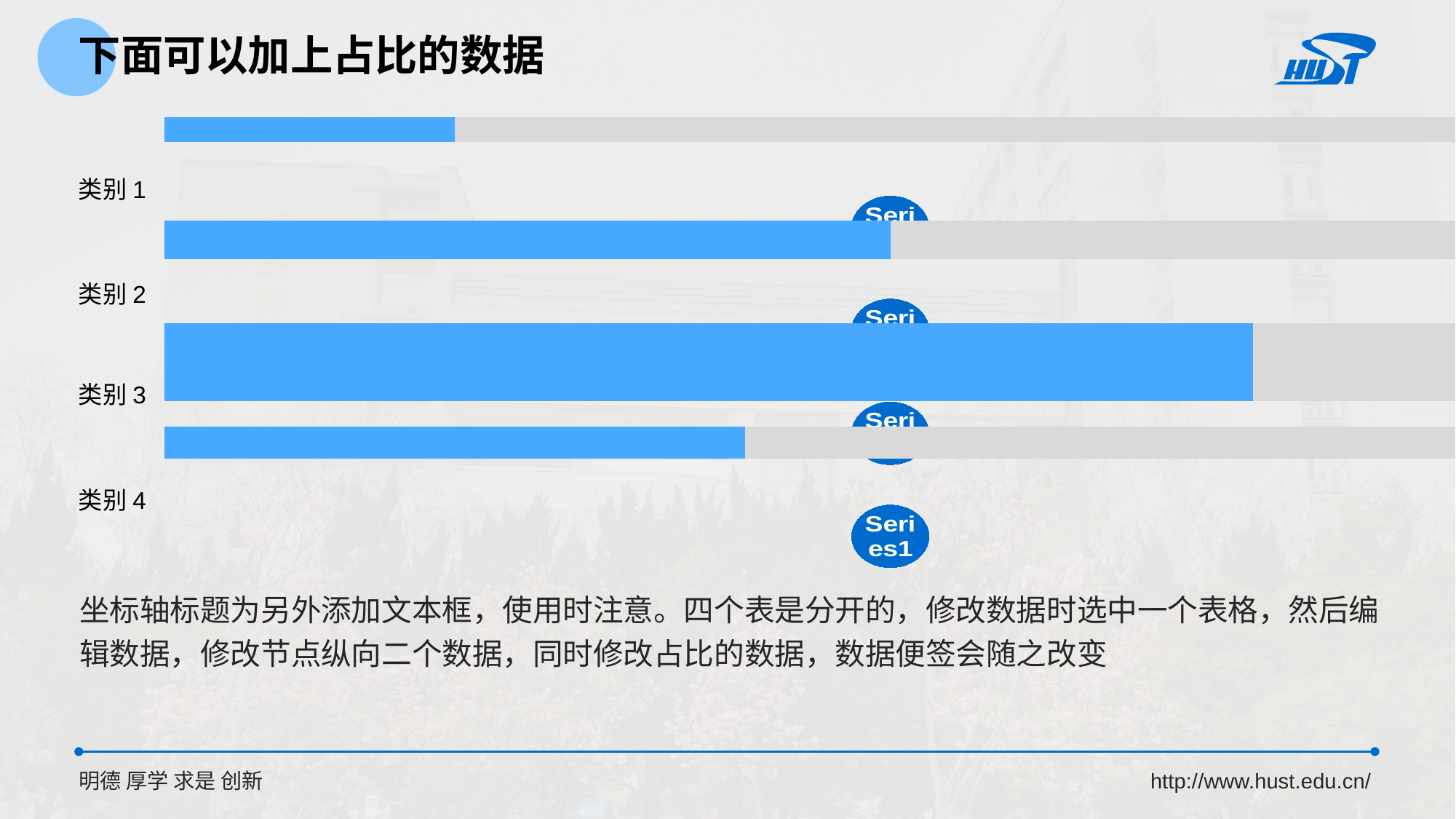

下面可以加上占比的数据

### Chart

| Category | 整体 占比 节点 | 占比 |  |
|---|---|---|---|
| 类别 1 | 1.0 | 0.2 | 0.5 |
类别1

### Chart

| Category | 整体 占比 节点 | 占比 |  |
|---|---|---|---|
| 类别 1 | 1.0 | 0.5 | 0.5 |
类别2

### Chart

| Category | 整体 占比 节点 | 占比 |  |
|---|---|---|---|
| 类别 1 | 1.0 | 0.75 | 0.5 |
类别3

### Chart

| Category | 整体 占比 节点 | 占比 |  |
|---|---|---|---|
| 类别 1 | 1.0 | 0.4 | 0.5 |
类别4
坐标轴标题为另外添加文本框，使用时注意。四个表是分开的，修改数据时选中一个表格，然后编辑数据，修改节点纵向二个数据，同时修改占比的数据，数据便签会随之改变